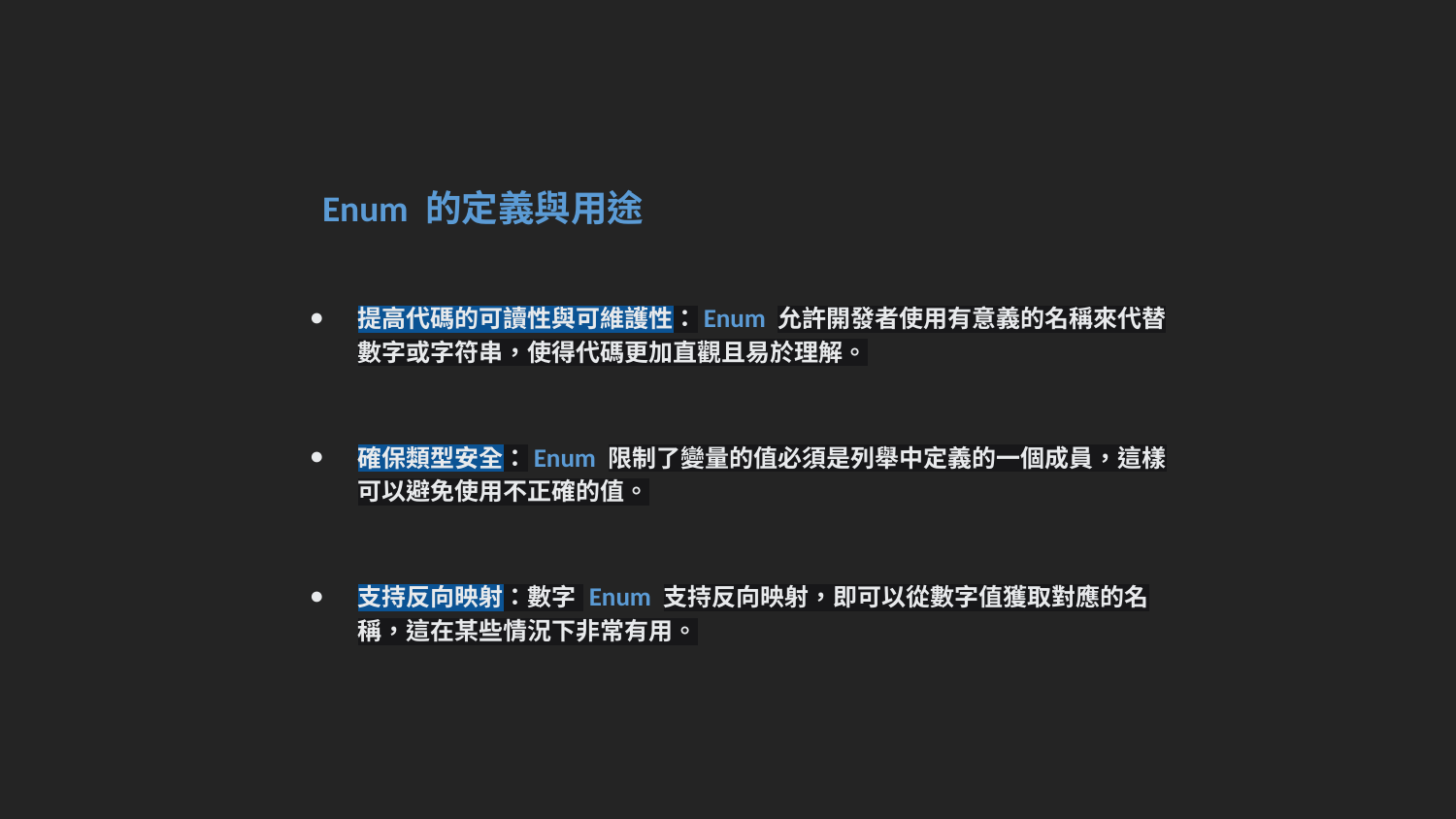

Enum 的定義與用途
提高代碼的可讀性與可維護性：Enum 允許開發者使用有意義的名稱來代替數字或字符串，使得代碼更加直觀且易於理解。

確保類型安全：Enum 限制了變量的值必須是列舉中定義的一個成員，這樣可以避免使用不正確的值。

支持反向映射：數字 Enum 支持反向映射，即可以從數字值獲取對應的名稱，這在某些情況下非常有用。